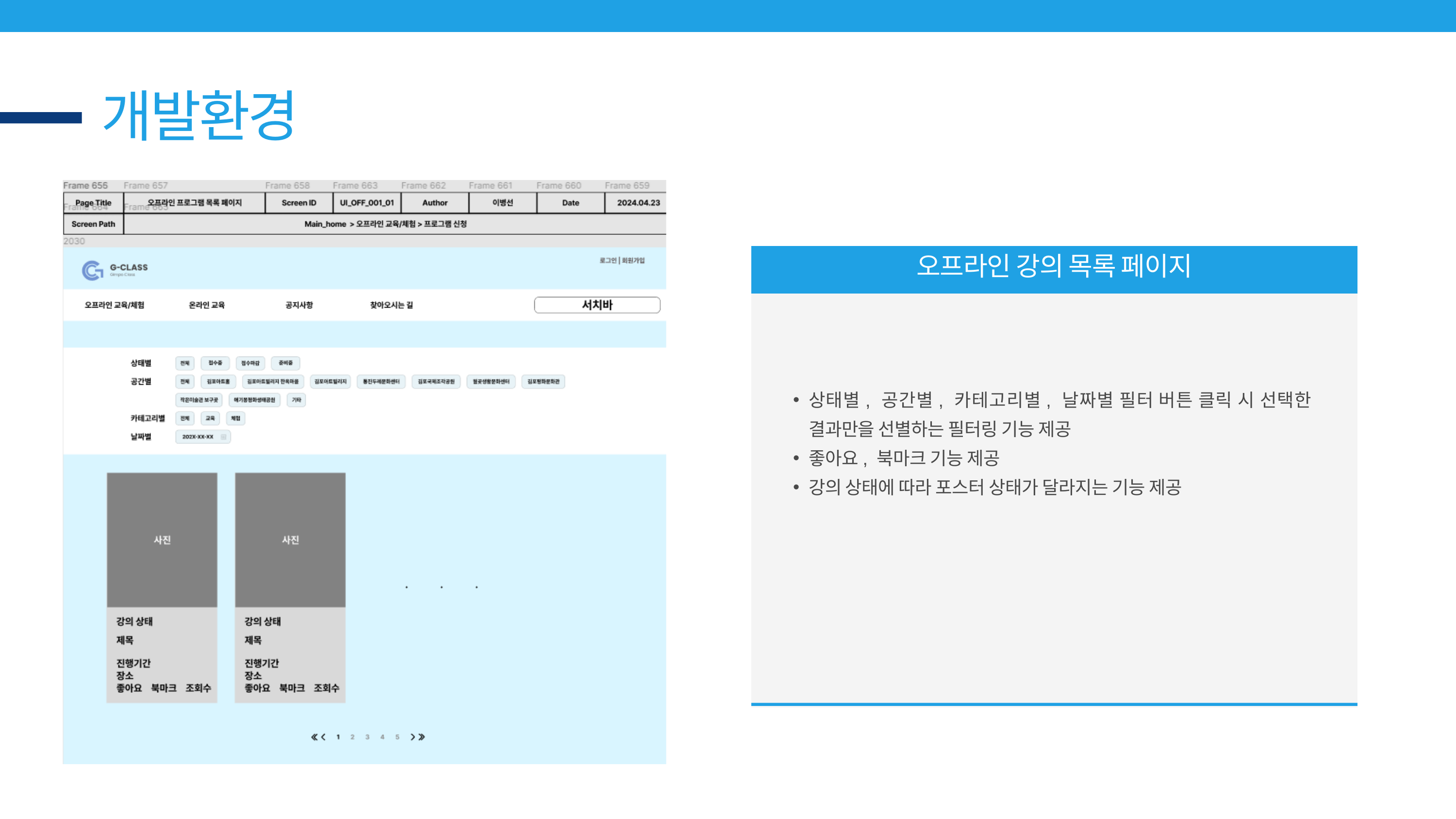

개발환경

오프라인 강의 목록 페이지

상태별, 공간별, 카테고리별, 날짜별 필터 버튼 클릭 시 선택한 결과만을 선별하는 필터링 기능 제공
좋아요, 북마크 기능 제공
강의 상태에 따라 포스터 상태가 달라지는 기능 제공